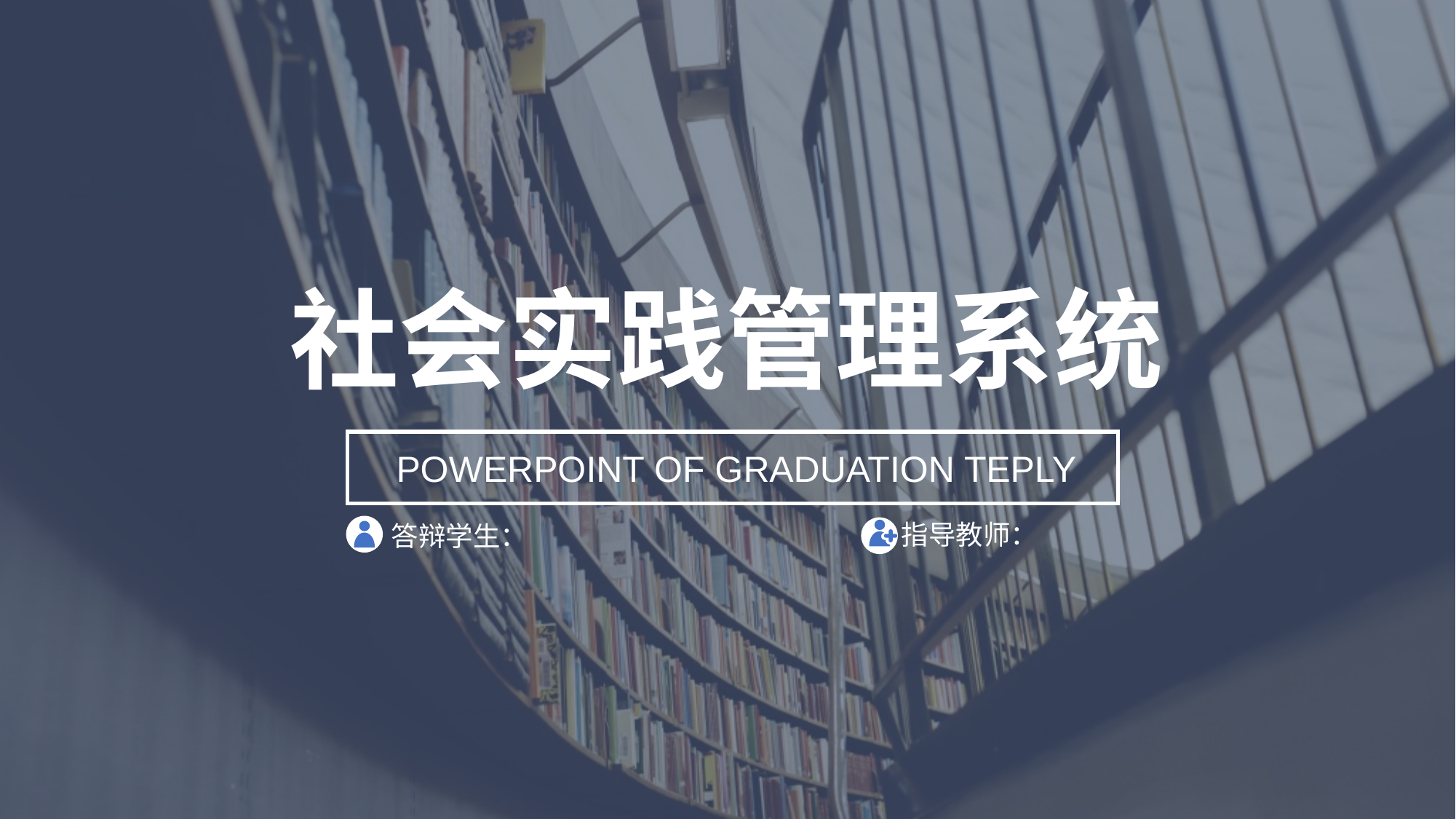

社会实践管理系统

POWERPOINT OF GRADUATION TEPLY
指导教师：
答辩学生：